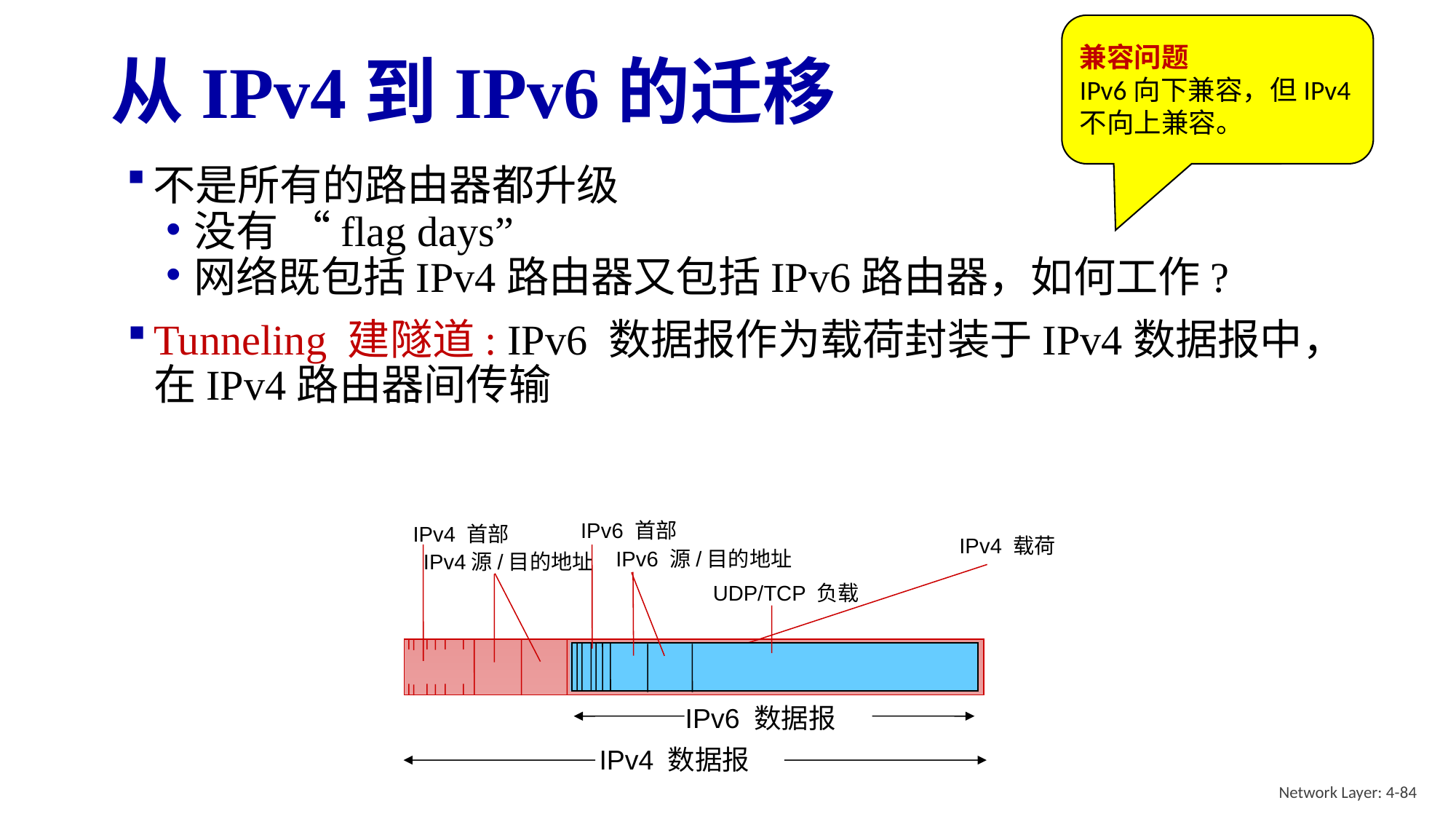

兼容问题
IPv6向下兼容，但IPv4不向上兼容。
# 从IPv4到IPv6的迁移
不是所有的路由器都升级
没有 “flag days”
网络既包括IPv4路由器又包括IPv6路由器，如何工作?
Tunneling 建隧道: IPv6 数据报作为载荷封装于IPv4数据报中，在IPv4路由器间传输
IPv4 首部
IPv4 载荷

IPv4源/目的地址

IPv6 数据报

IPv4 数据报

IPv6 首部
IPv6 源/目的地址

UDP/TCP 负载

Network Layer: 4-84